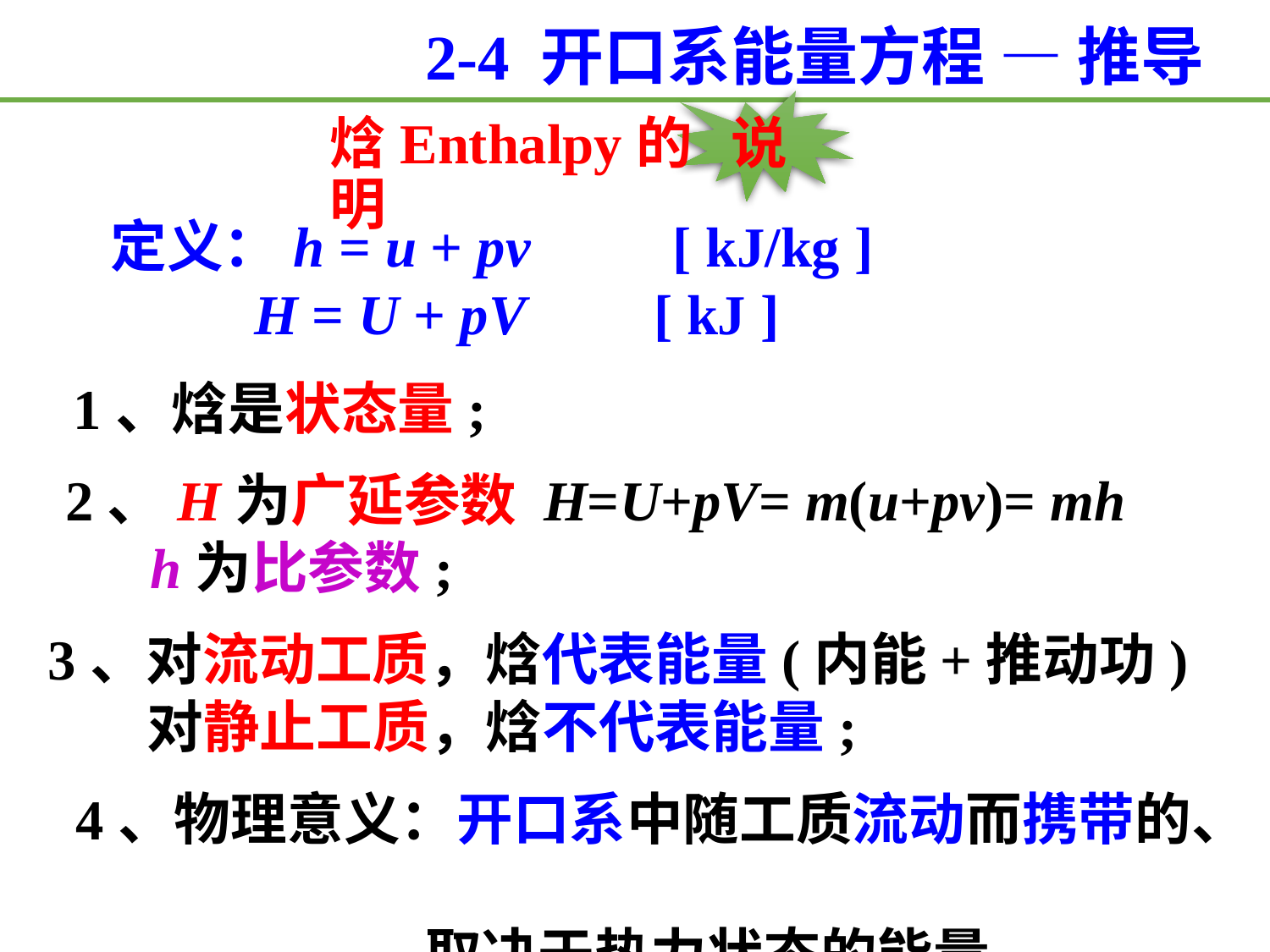

2-4 开口系能量方程 — 推导

焓Enthalpy的   说明
 定义：h = u + pv          [ kJ/kg ]
            H = U + pV         [ kJ ]
1、焓是状态量;
2、H为广延参数 H=U+pV= m(u+pv)= mh
      h为比参数;
3、对流动工质，焓代表能量(内能+推动功)
      对静止工质，焓不代表能量;
4、物理意义：开口系中随工质流动而携带的、
                          取决于热力状态的能量。